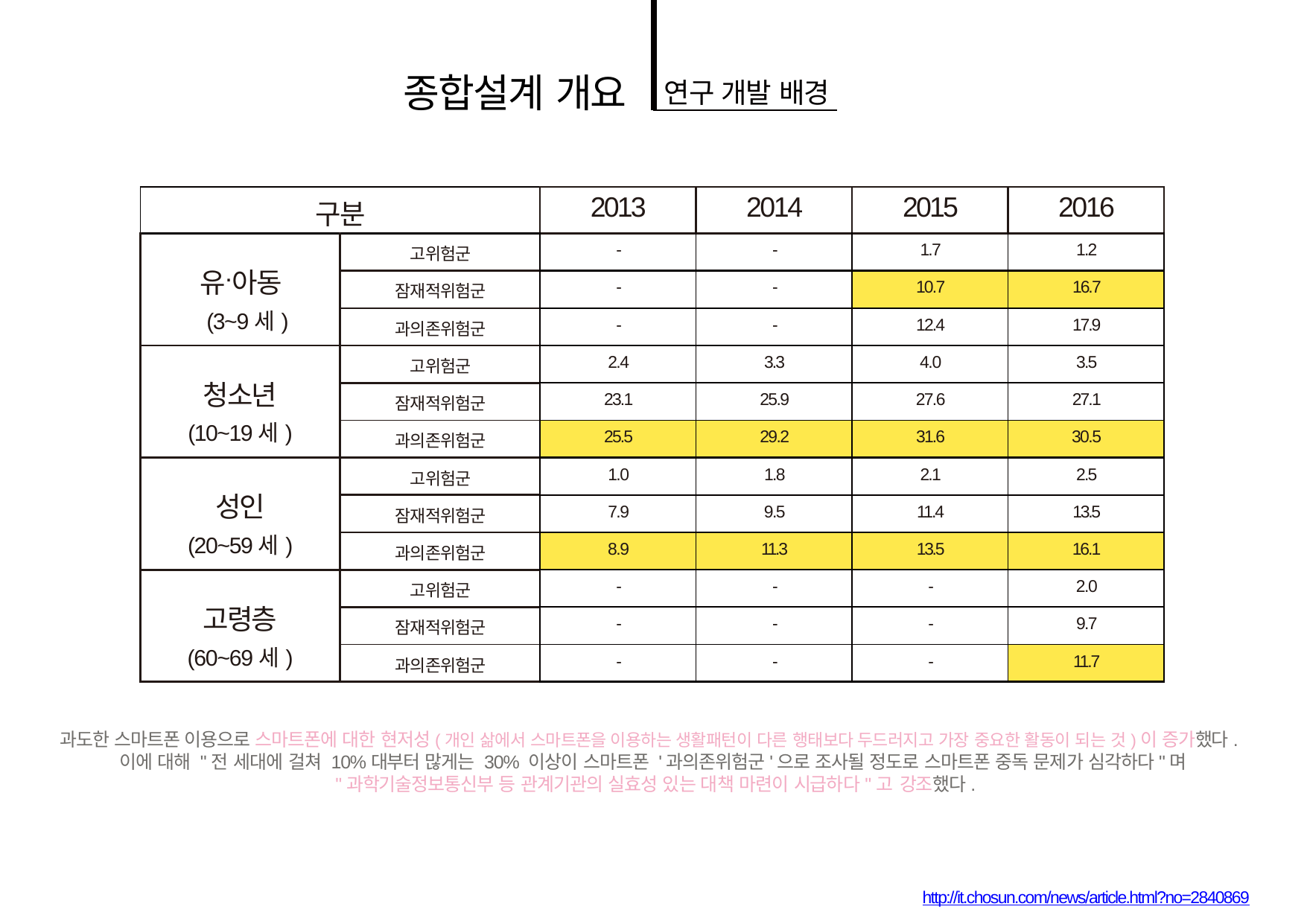

종합설계 개요
연구 개발 배경

| 구분 |  | 2013 | 2014 | 2015 | 2016 |
| --- | --- | --- | --- | --- | --- |
| 유 아동 (3~9세) | 고위험군 | - | - | 1.7 | 1.2 |
|  | 잠재적위험군 | - | - | 10.7 | 16.7 |
|  | 과의존위험군 | - | - | 12.4 | 17.9 |
| 청소년 (10~19세) | 고위험군 | 2.4 | 3.3 | 4.0 | 3.5 |
|  | 잠재적위험군 | 23.1 | 25.9 | 27.6 | 27.1 |
|  | 과의존위험군 | 25.5 | 29.2 | 31.6 | 30.5 |
| 성인 (20~59세) | 고위험군 | 1.0 | 1.8 | 2.1 | 2.5 |
|  | 잠재적위험군 | 7.9 | 9.5 | 11.4 | 13.5 |
|  | 과의존위험군 | 8.9 | 11.3 | 13.5 | 16.1 |
| 고령층 (60~69세) | 고위험군 | - | - | - | 2.0 |
|  | 잠재적위험군 | - | - | - | 9.7 |
|  | 과의존위험군 | - | - | - | 11.7 |

과도한 스마트폰 이용으로 스마트폰에 대한 현저성(개인 삶에서 스마트폰을 이용하는 생활패턴이 다른 행태보다 두드러지고 가장 중요한 활동이 되는 것)이 증가했다.
이에 대해 "전 세대에 걸쳐 10%대부터 많게는 30% 이상이 스마트폰 '과의존위험군'으로 조사될 정도로 스마트폰 중독 문제가 심각하다"며
 "과학기술정보통신부 등 관계기관의 실효성 있는 대책 마련이 시급하다"고 강조했다.

http://it.chosun.com/news/article.html?no=2840869